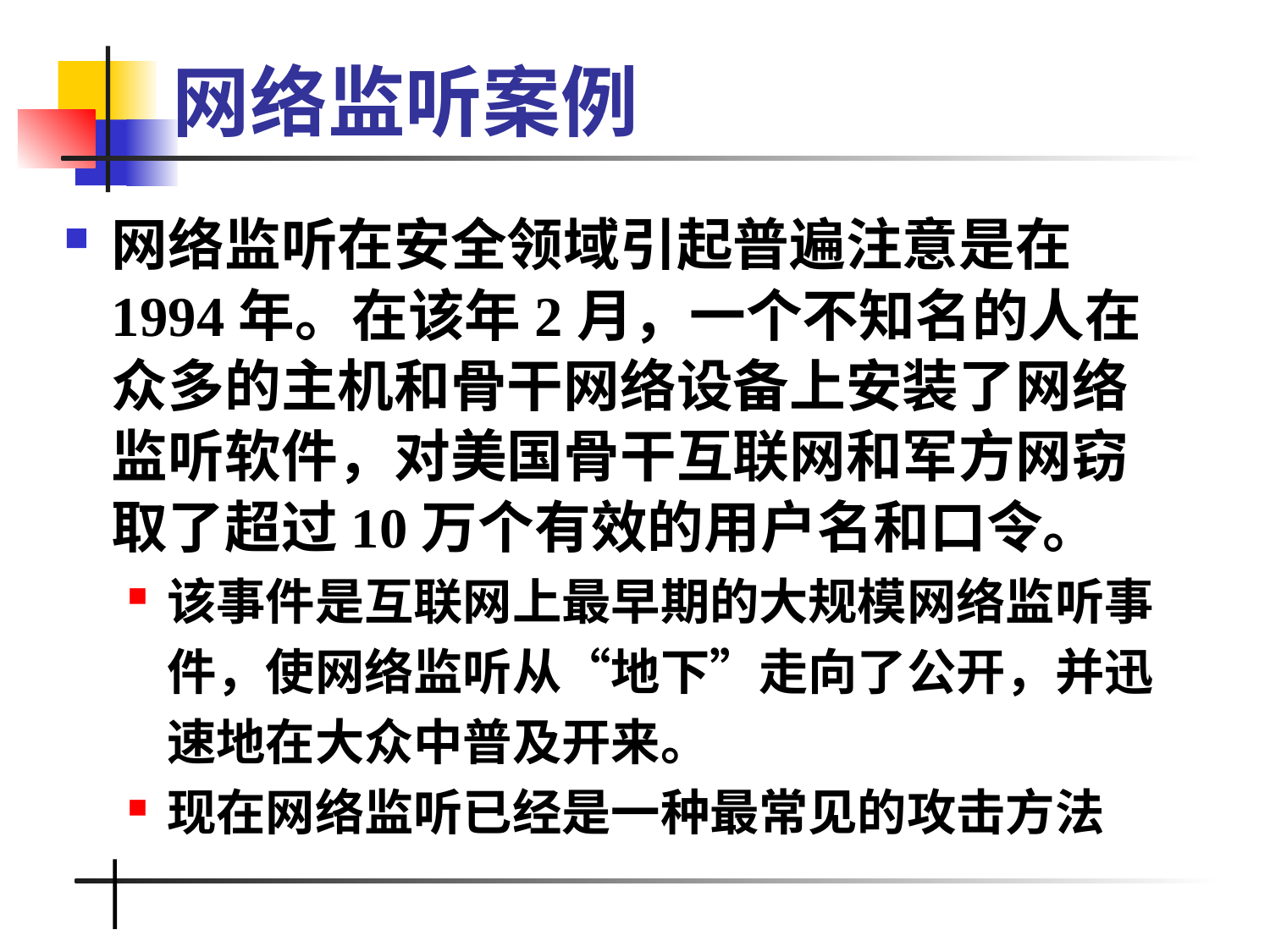

# 网络监听案例
网络监听在安全领域引起普遍注意是在1994年。在该年2月，一个不知名的人在众多的主机和骨干网络设备上安装了网络监听软件，对美国骨干互联网和军方网窃取了超过10万个有效的用户名和口令。
该事件是互联网上最早期的大规模网络监听事件，使网络监听从“地下”走向了公开，并迅速地在大众中普及开来。
现在网络监听已经是一种最常见的攻击方法